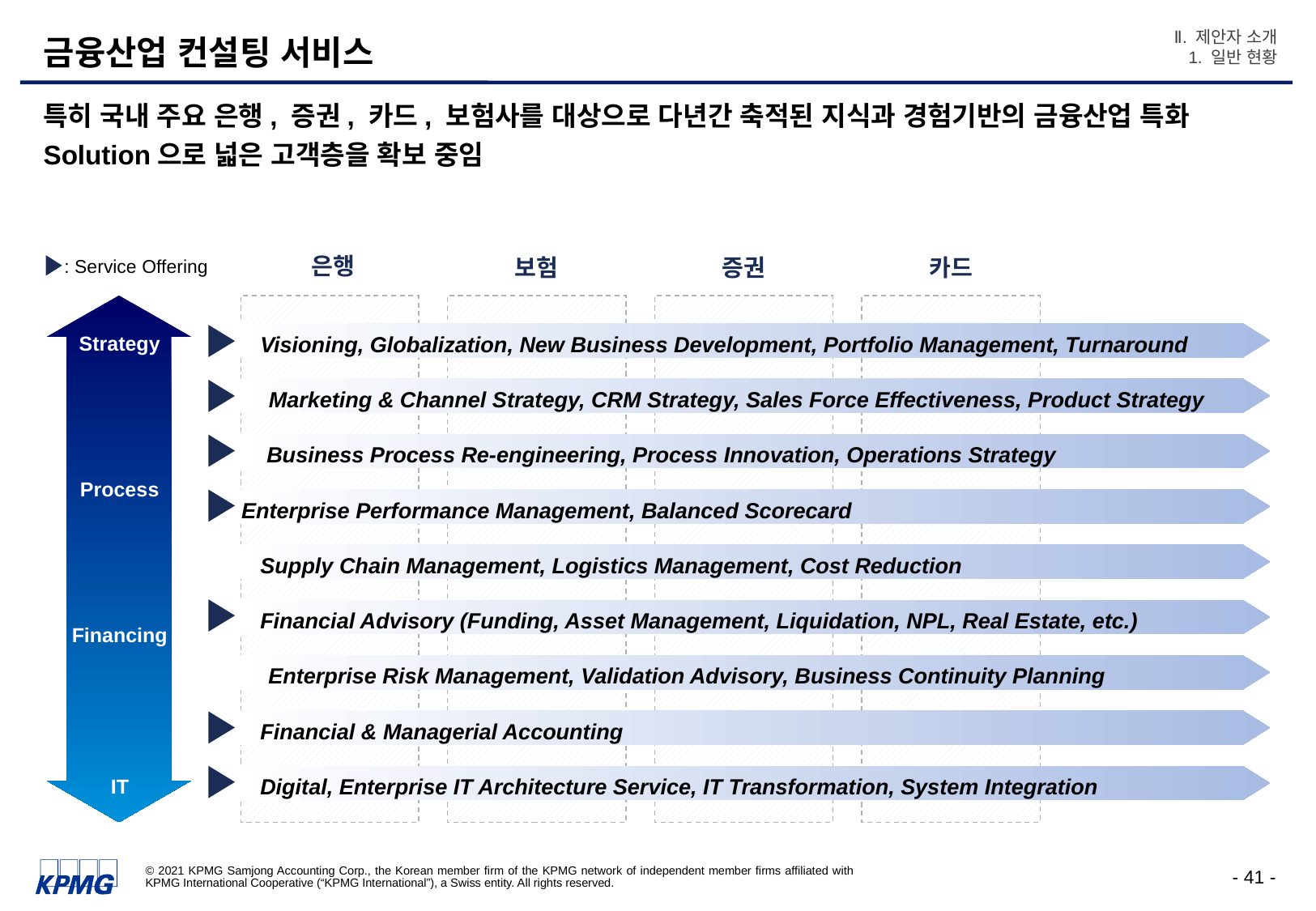

Ⅱ. 제안자 소개
1. 일반 현황
# 금융산업 컨설팅 서비스
특히 국내 주요 은행, 증권, 카드, 보험사를 대상으로 다년간 축적된 지식과 경험기반의 금융산업 특화 Solution으로 넓은 고객층을 확보 중임
은행
보험
증권
카드
: Service Offering

Visioning, Globalization, New Business Development, Portfolio Management, Turnaround

Strategy

Marketing & Channel Strategy, CRM Strategy, Sales Force Effectiveness, Product Strategy

Business Process Re-engineering, Process Innovation, Operations Strategy

Process

Enterprise Performance Management, Balanced Scorecard

Supply Chain Management, Logistics Management, Cost Reduction

Financial Advisory (Funding, Asset Management, Liquidation, NPL, Real Estate, etc.)

Financing

Enterprise Risk Management, Validation Advisory, Business Continuity Planning

Financial & Managerial Accounting

Digital, Enterprise IT Architecture Service, IT Transformation, System Integration

IT